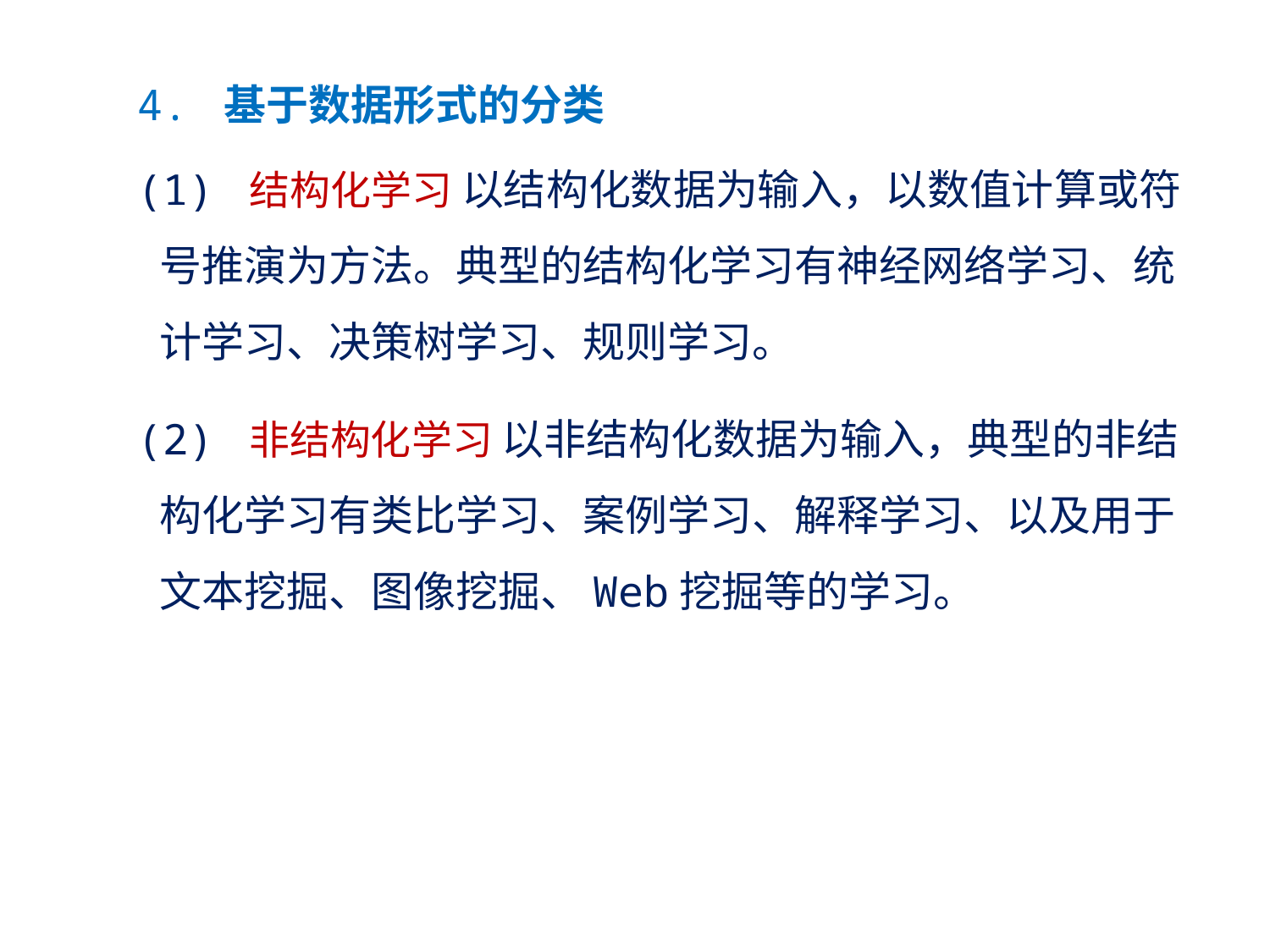

4. 基于数据形式的分类
 (1) 结构化学习 以结构化数据为输入，以数值计算或符号推演为方法。典型的结构化学习有神经网络学习、统计学习、决策树学习、规则学习。
 (2) 非结构化学习 以非结构化数据为输入，典型的非结构化学习有类比学习、案例学习、解释学习、以及用于文本挖掘、图像挖掘、Web挖掘等的学习。